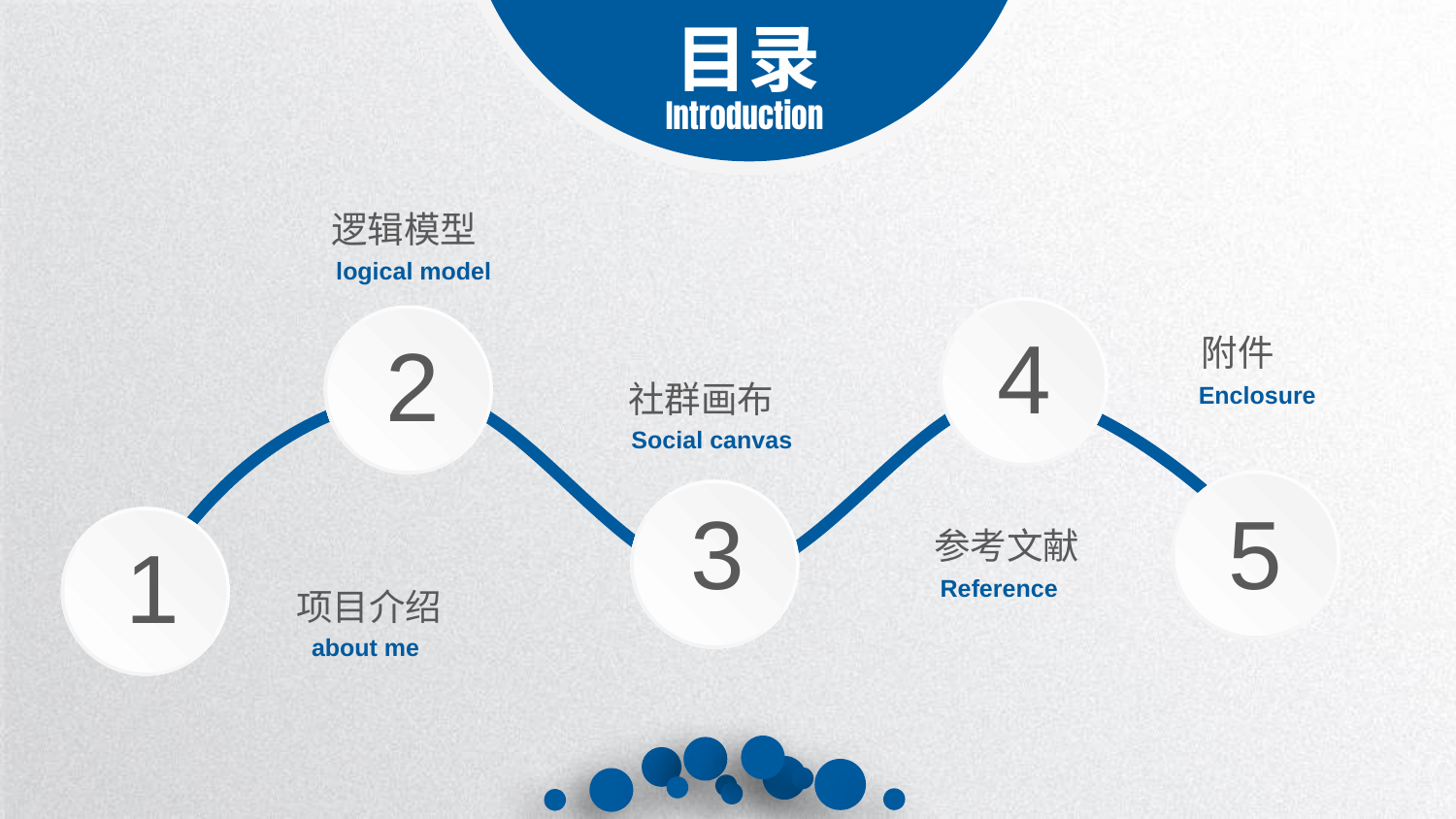

目录
Introduction
  逻辑模型
 logical model

4

2
   附件
  社群画布
 Enclosure

Social canvas

5

3

1
 参考文献
 Reference
  项目介绍
about me

延时文字